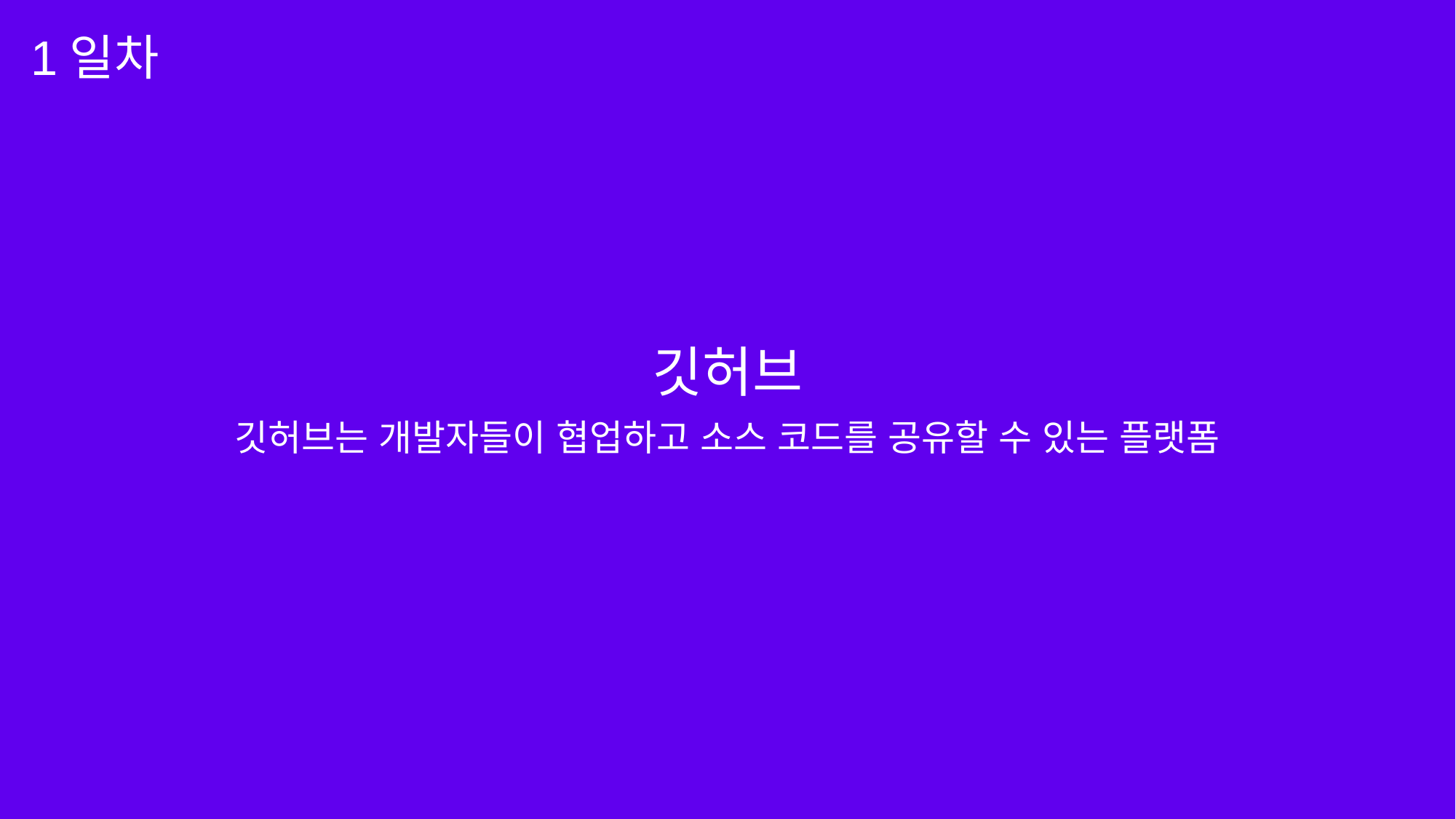

1일차
깃허브
깃허브는 개발자들이 협업하고 소스 코드를 공유할 수 있는 플랫폼